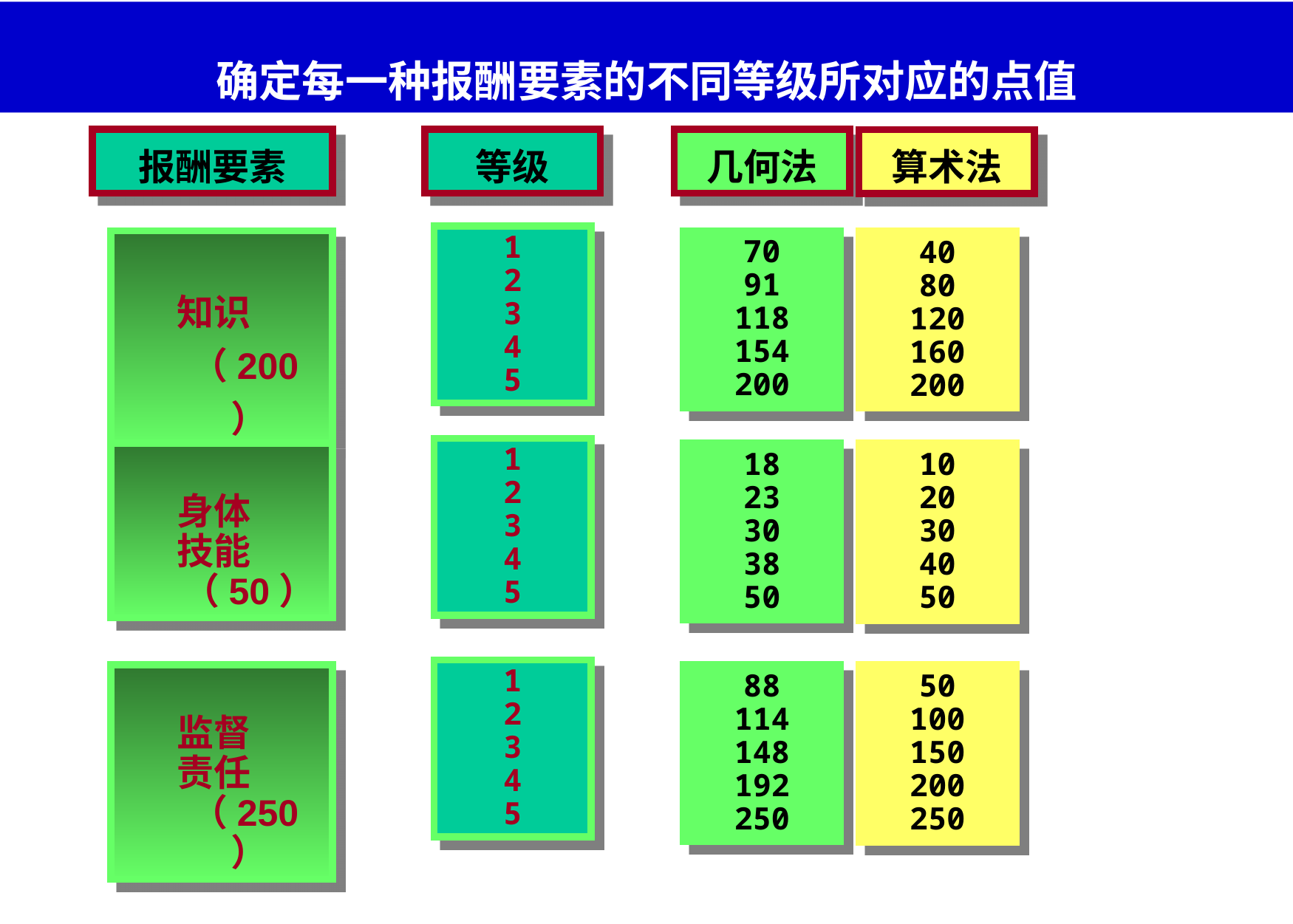

# 确定每一种报酬要素的不同等级所对应的点值
报酬要素
等级
几何法
算术法
1
2
3
4
5

知识
（200）
70
91
118
154
200
40
80
120
160
200
1
2
3
4
5

身体
技能
（50）
18
23
30
38
50
10
20
30
40
50
1
2
3
4
5

监督
责任
（250）
88
114
148
192
250
50
100
150
200
250